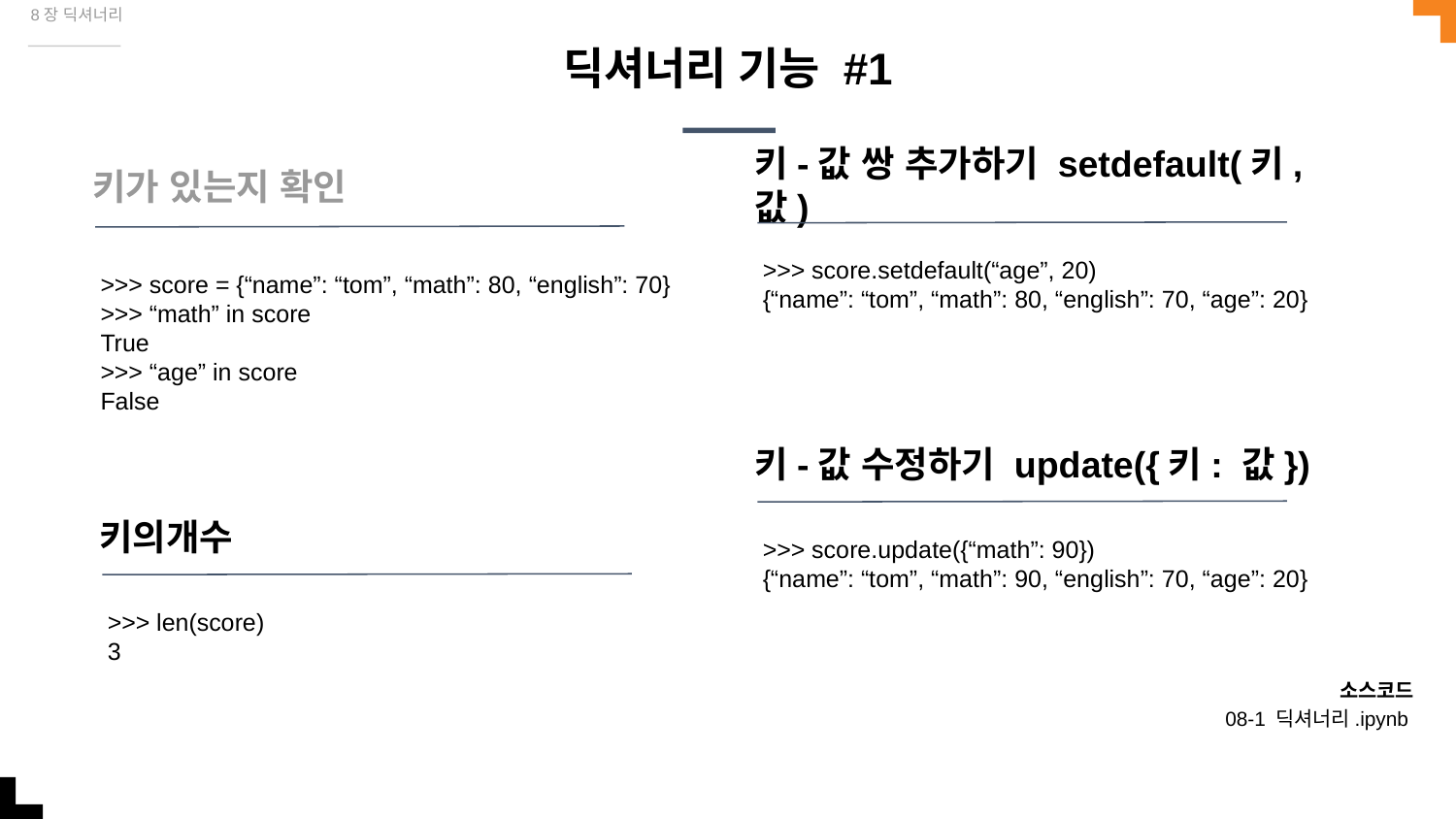

8장 딕셔너리
# 딕셔너리 기능 #1
키-값 쌍 추가하기 setdefault(키, 값)
키가 있는지 확인
>>> score.setdefault(“age”, 20)
{“name”: “tom”, “math”: 80, “english”: 70, “age”: 20}

>>> score = {“name”: “tom”, “math”: 80, “english”: 70}
>>> “math” in score
True
>>> “age” in score
False

키-값 수정하기 update({키: 값})
>>> score.update({“math”: 90})
{“name”: “tom”, “math”: 90, “english”: 70, “age”: 20}

키의개수
>>> len(score)
3

소스코드
08-1 딕셔너리.ipynb